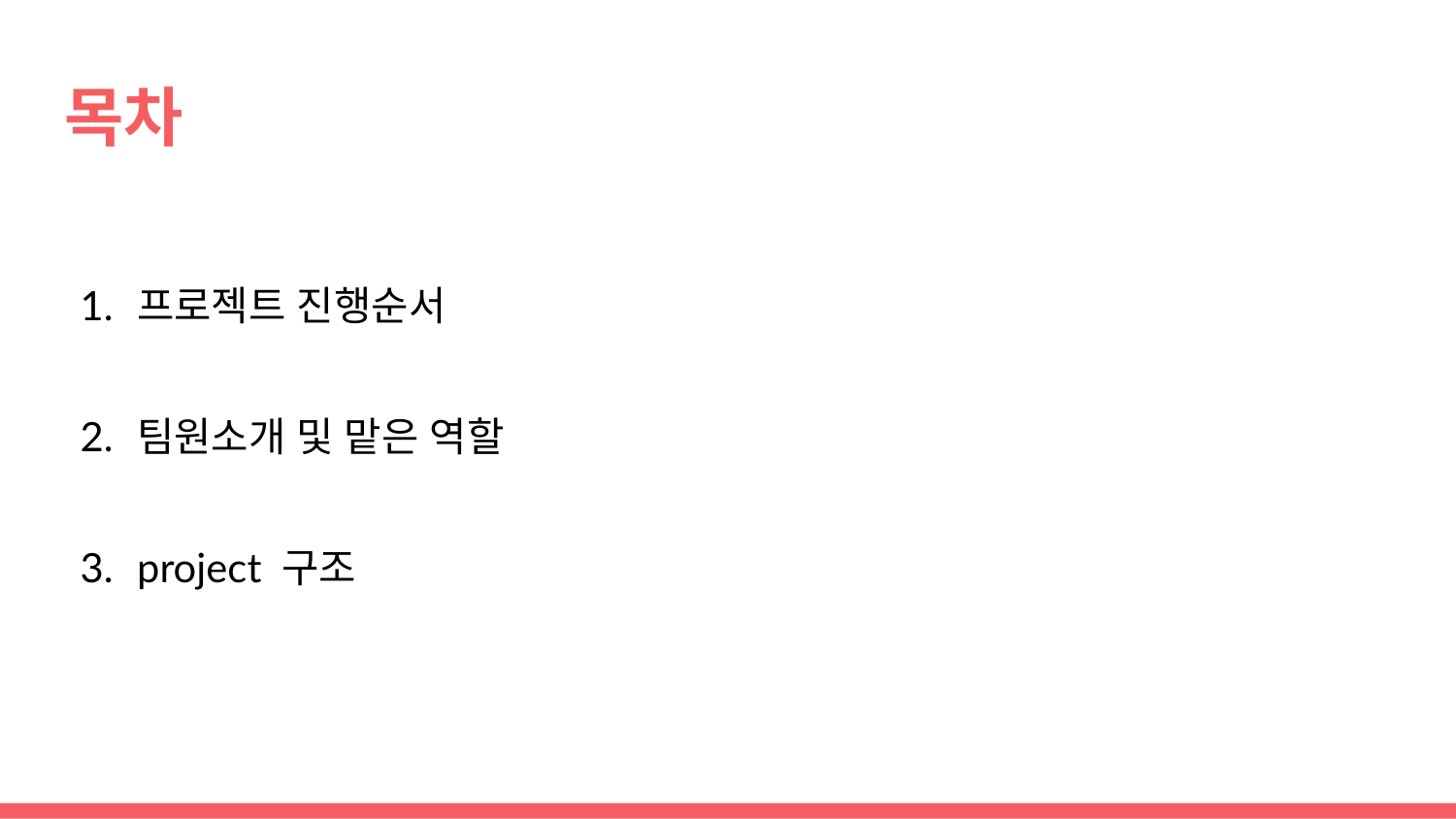

# 목차
프로젝트 진행순서
팀원소개 및 맡은 역할
project 구조